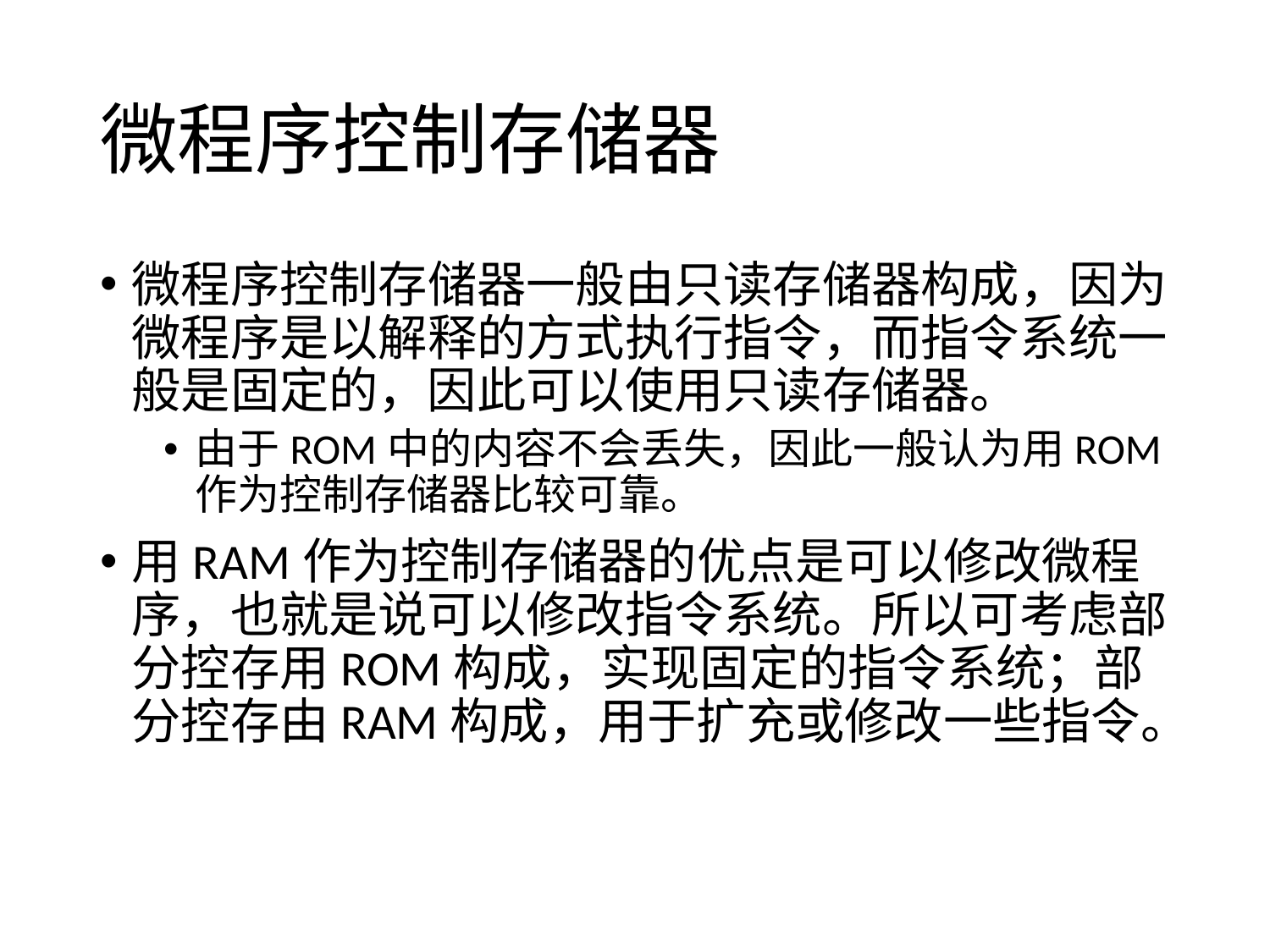

# 微程序控制存储器
微程序控制存储器一般由只读存储器构成，因为微程序是以解释的方式执行指令，而指令系统一般是固定的，因此可以使用只读存储器。
由于ROM中的内容不会丢失，因此一般认为用ROM作为控制存储器比较可靠。
用RAM作为控制存储器的优点是可以修改微程序，也就是说可以修改指令系统。所以可考虑部分控存用ROM构成，实现固定的指令系统；部分控存由RAM构成，用于扩充或修改一些指令。